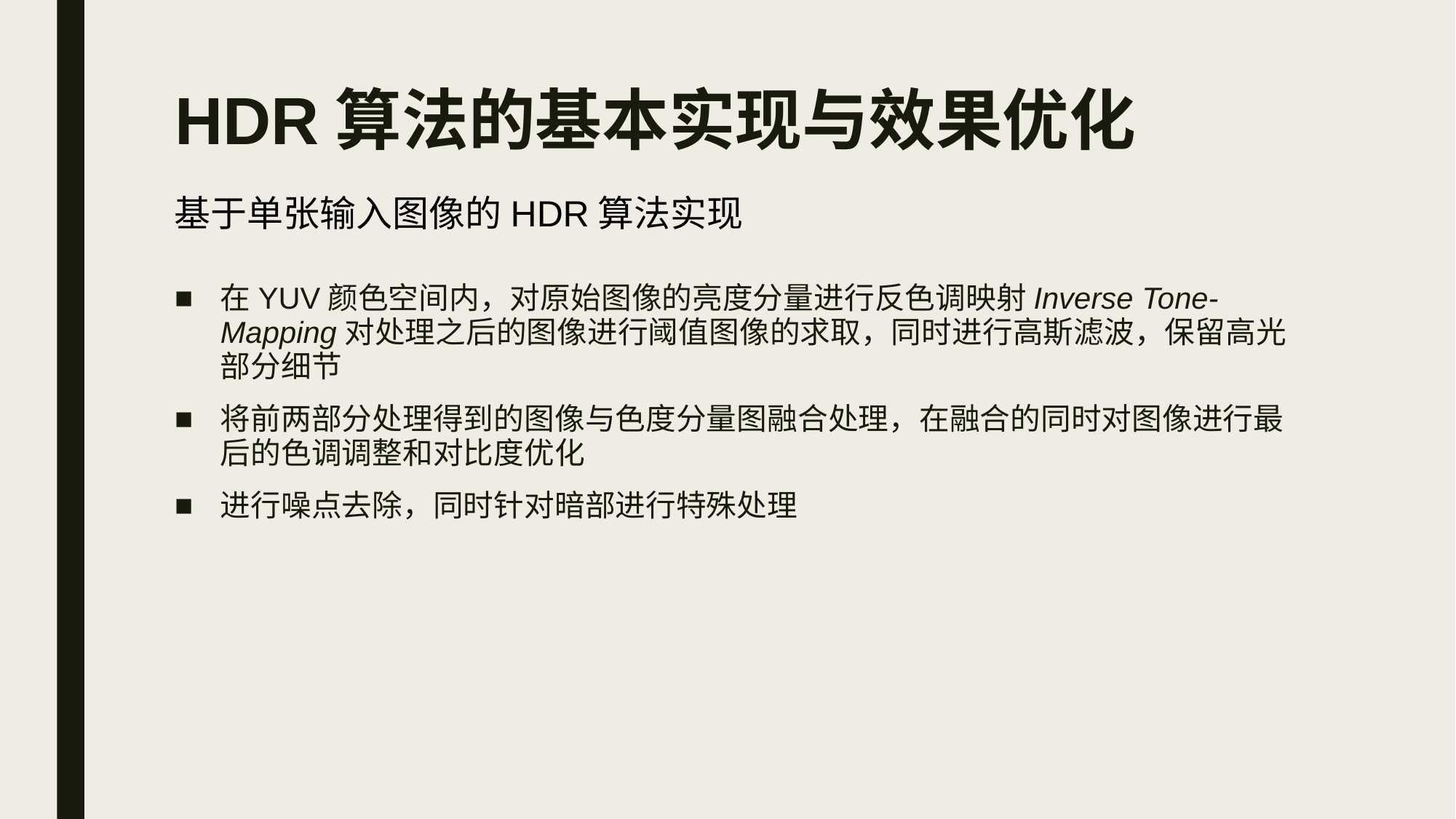

# HDR算法的基本实现与效果优化
基于单张输入图像的HDR算法实现
在YUV颜色空间内，对原始图像的亮度分量进行反色调映射Inverse Tone-Mapping对处理之后的图像进行阈值图像的求取，同时进行高斯滤波，保留高光部分细节
将前两部分处理得到的图像与色度分量图融合处理，在融合的同时对图像进行最后的色调调整和对比度优化
进行噪点去除，同时针对暗部进行特殊处理